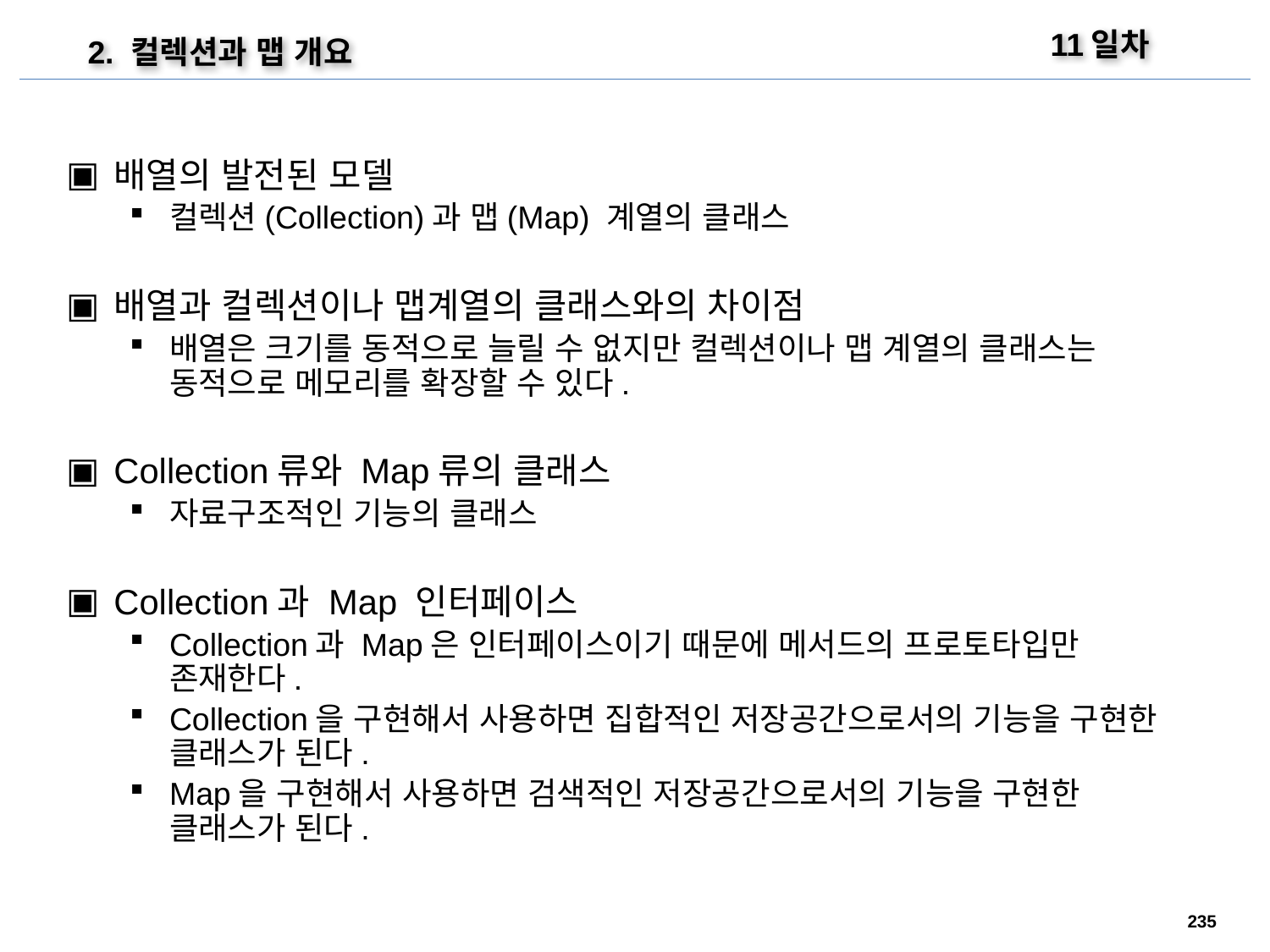

11일차
2. 컬렉션과 맵 개요
배열의 발전된 모델
컬렉션(Collection)과 맵(Map) 계열의 클래스

배열과 컬렉션이나 맵계열의 클래스와의 차이점
배열은 크기를 동적으로 늘릴 수 없지만 컬렉션이나 맵 계열의 클래스는 동적으로 메모리를 확장할 수 있다.

Collection류와 Map류의 클래스
자료구조적인 기능의 클래스

Collection과 Map 인터페이스
Collection과 Map은 인터페이스이기 때문에 메서드의 프로토타입만 존재한다.
Collection을 구현해서 사용하면 집합적인 저장공간으로서의 기능을 구현한 클래스가 된다.
Map을 구현해서 사용하면 검색적인 저장공간으로서의 기능을 구현한 클래스가 된다.